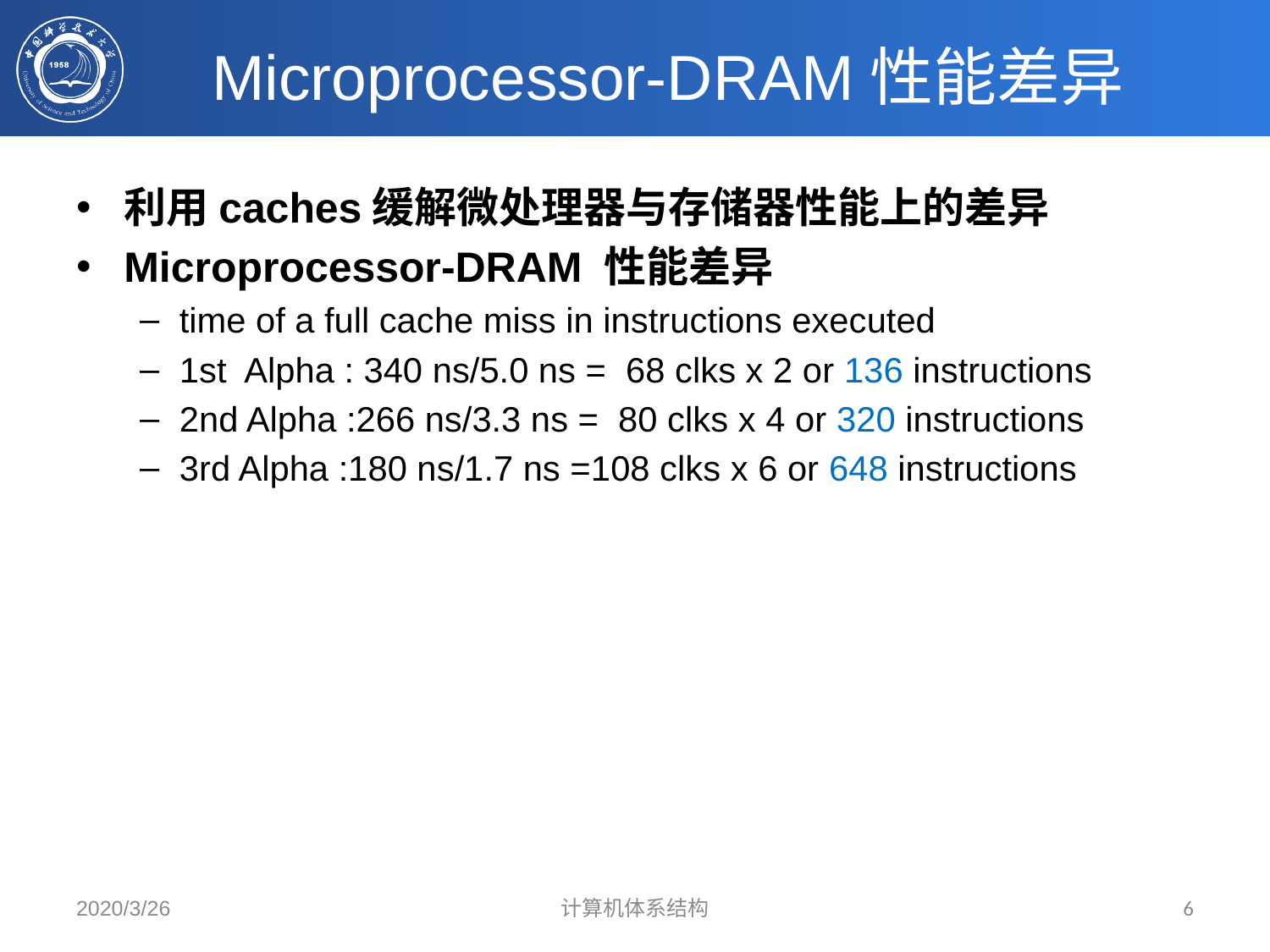

# Microprocessor-DRAM性能差异
利用caches缓解微处理器与存储器性能上的差异
Microprocessor-DRAM 性能差异
time of a full cache miss in instructions executed
1st  Alpha : 340 ns/5.0 ns =  68 clks x 2 or 136 instructions
2nd Alpha :266 ns/3.3 ns =  80 clks x 4 or 320 instructions
3rd Alpha :180 ns/1.7 ns =108 clks x 6 or 648 instructions
2020/3/26
计算机体系结构
6